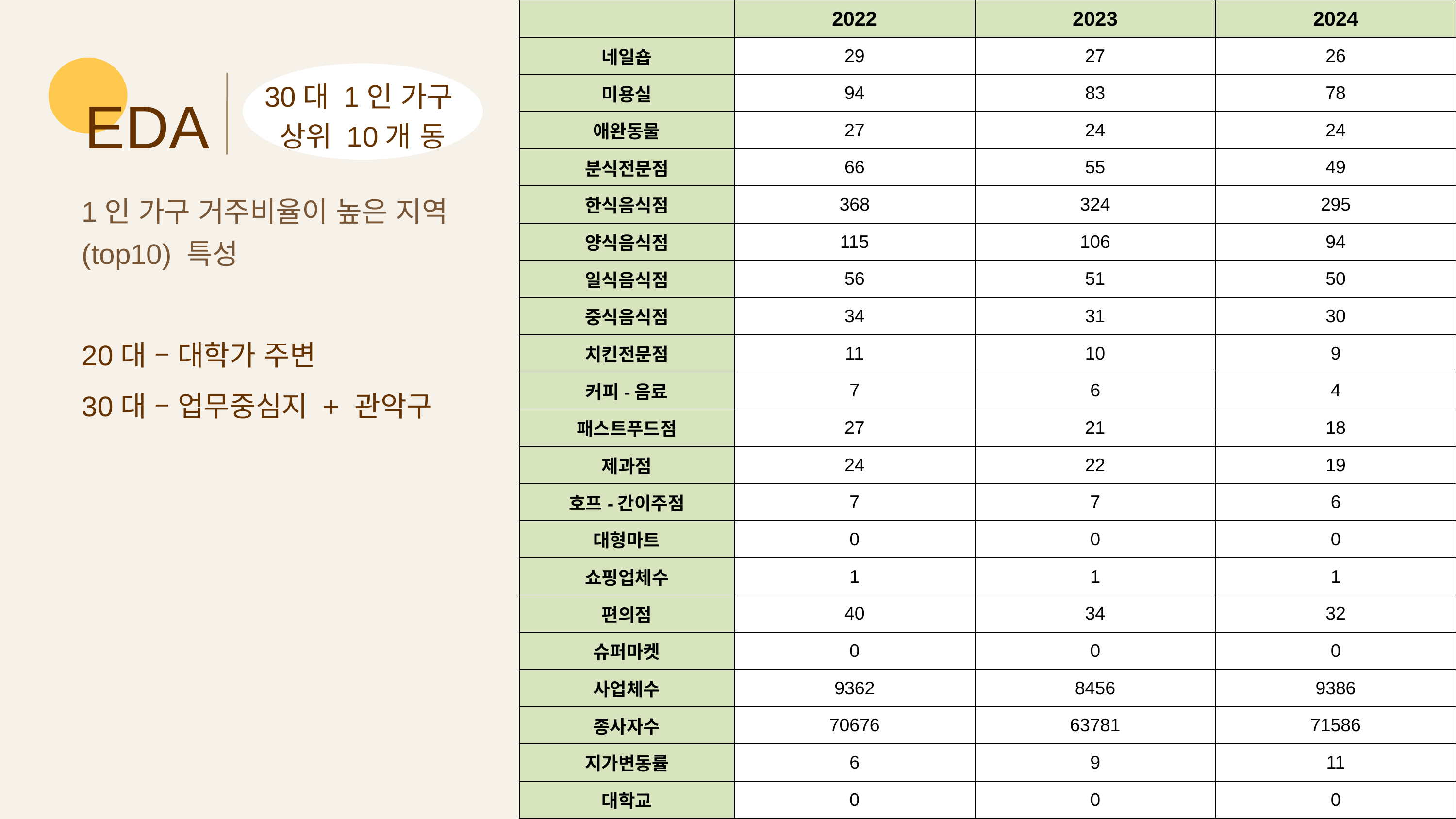

|  | 2022 | 2023 | 2024 |
| --- | --- | --- | --- |
| 네일숍 | 29 | 27 | 26 |
| 미용실 | 94 | 83 | 78 |
| 애완동물 | 27 | 24 | 24 |
| 분식전문점 | 66 | 55 | 49 |
| 한식음식점 | 368 | 324 | 295 |
| 양식음식점 | 115 | 106 | 94 |
| 일식음식점 | 56 | 51 | 50 |
| 중식음식점 | 34 | 31 | 30 |
| 치킨전문점 | 11 | 10 | 9 |
| 커피-음료 | 7 | 6 | 4 |
| 패스트푸드점 | 27 | 21 | 18 |
| 제과점 | 24 | 22 | 19 |
| 호프-간이주점 | 7 | 7 | 6 |
| 대형마트 | 0 | 0 | 0 |
| 쇼핑업체수 | 1 | 1 | 1 |
| 편의점 | 40 | 34 | 32 |
| 슈퍼마켓 | 0 | 0 | 0 |
| 사업체수 | 9362 | 8456 | 9386 |
| 종사자수 | 70676 | 63781 | 71586 |
| 지가변동률 | 6 | 9 | 11 |
| 대학교 | 0 | 0 | 0 |

EDA

30대 1인 가구
상위 10개 동
1인 가구 거주비율이 높은 지역(top10) 특성

20대 – 대학가 주변
30대 – 업무중심지 + 관악구